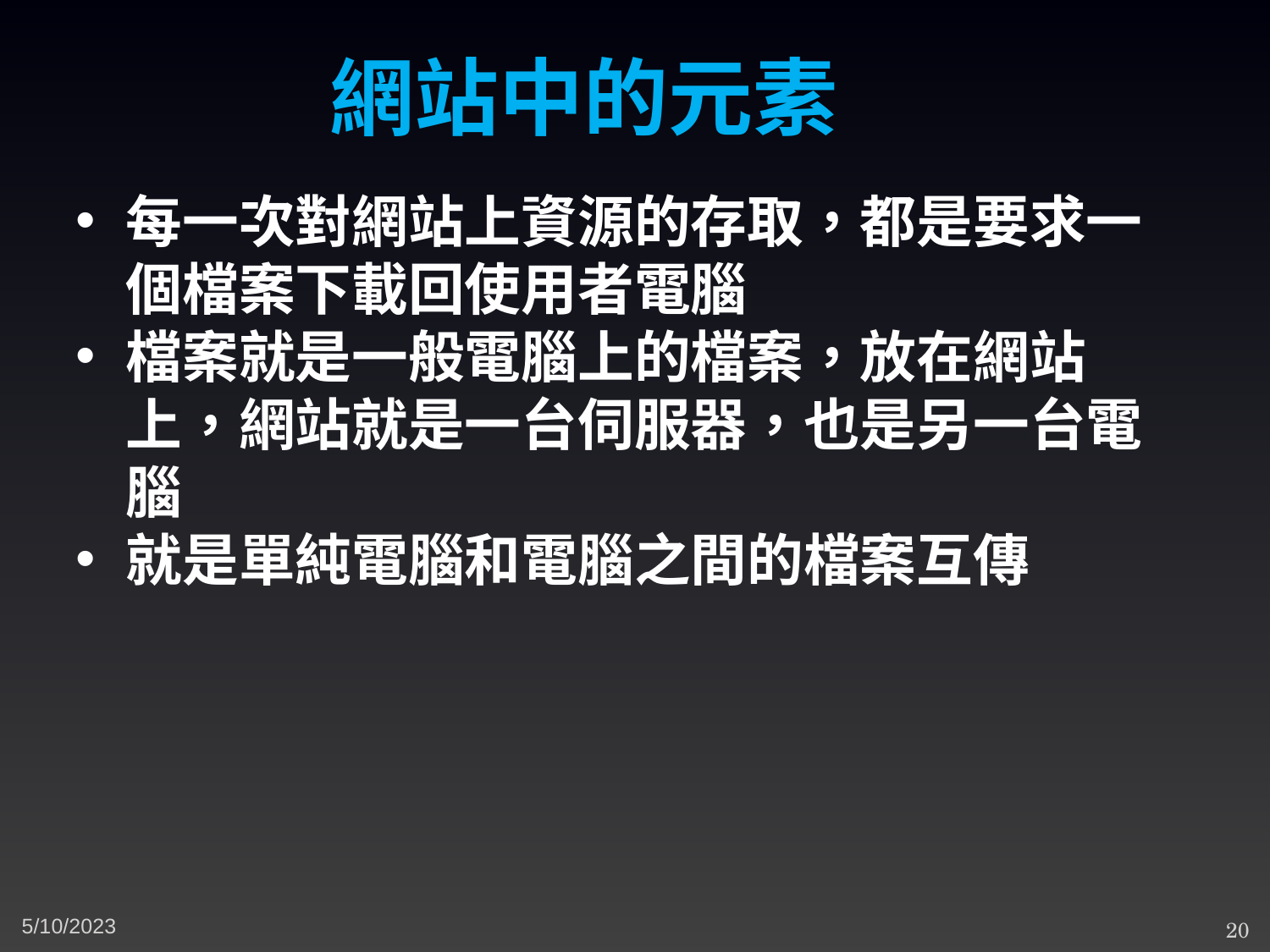

網站中的元素
每一次對網站上資源的存取，都是要求一個檔案下載回使用者電腦
檔案就是一般電腦上的檔案，放在網站上，網站就是一台伺服器，也是另一台電腦
就是單純電腦和電腦之間的檔案互傳

5/10/2023
20